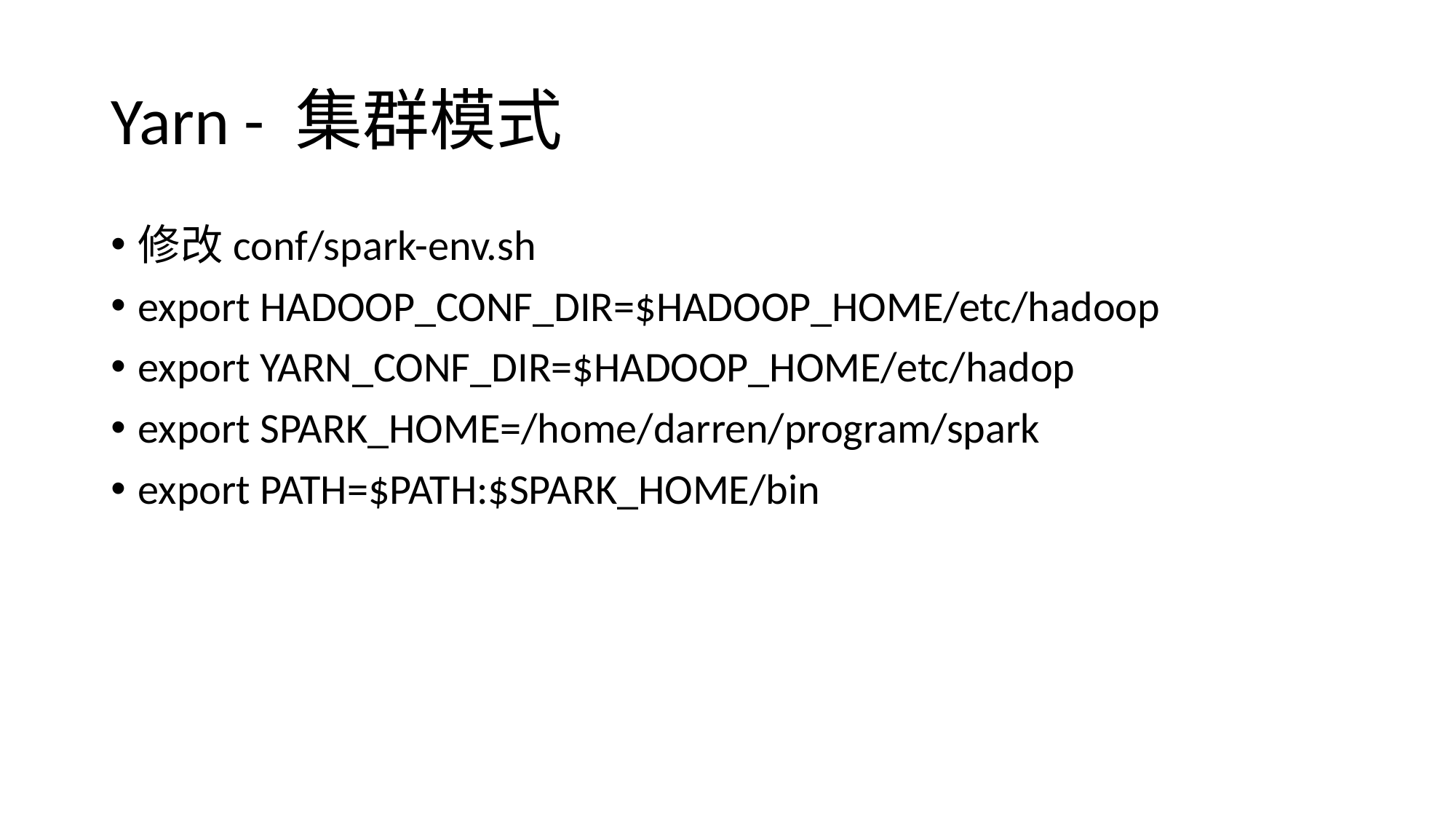

# Yarn - 集群模式
修改conf/spark-env.sh
export HADOOP_CONF_DIR=$HADOOP_HOME/etc/hadoop
export YARN_CONF_DIR=$HADOOP_HOME/etc/hadop
export SPARK_HOME=/home/darren/program/spark
export PATH=$PATH:$SPARK_HOME/bin